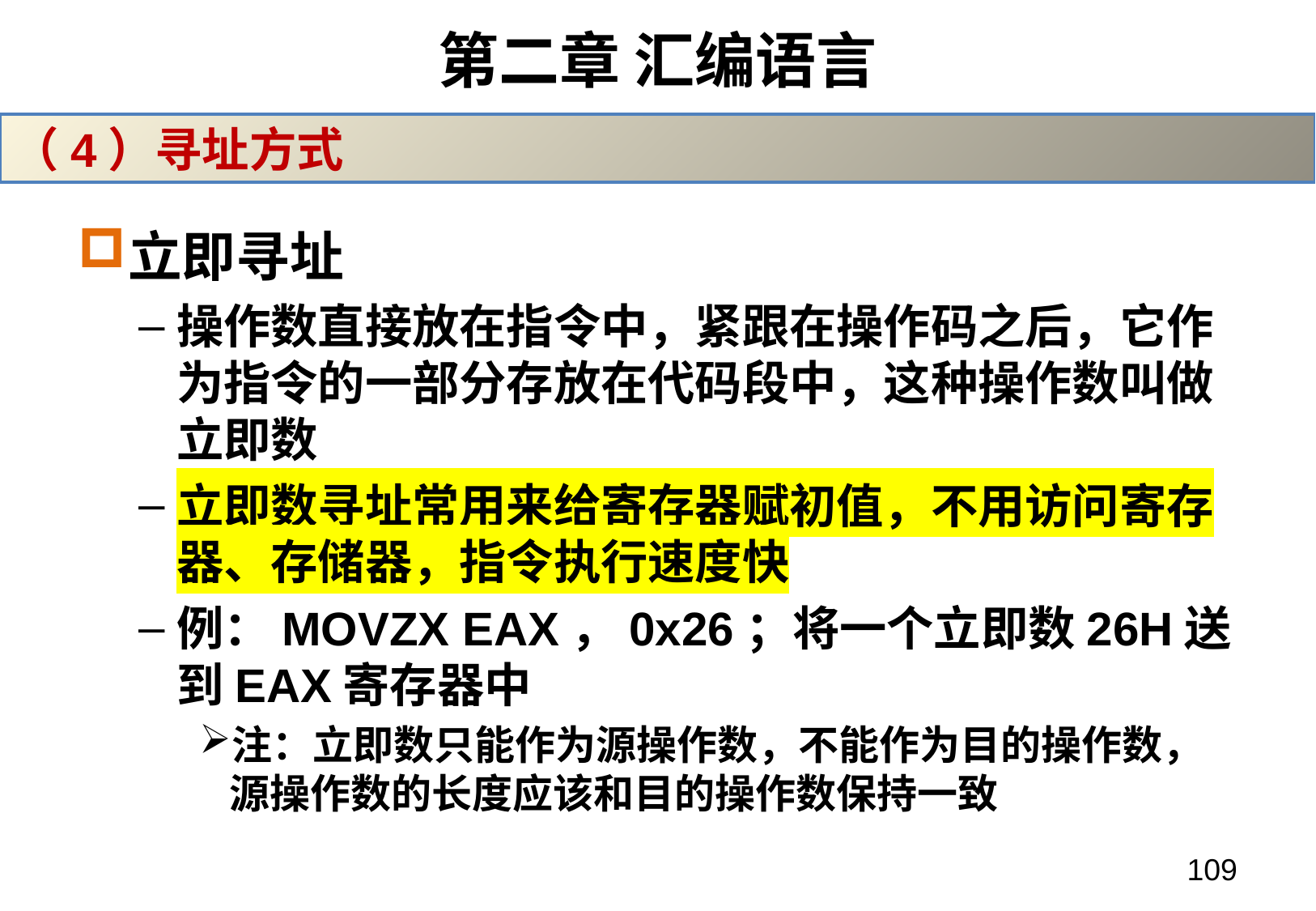

# 第二章 汇编语言
（4）寻址方式
立即寻址
操作数直接放在指令中，紧跟在操作码之后，它作为指令的一部分存放在代码段中，这种操作数叫做立即数
立即数寻址常用来给寄存器赋初值，不用访问寄存器、存储器，指令执行速度快
例：MOVZX EAX，0x26；将一个立即数26H送到EAX寄存器中
注：立即数只能作为源操作数，不能作为目的操作数，源操作数的长度应该和目的操作数保持一致
109